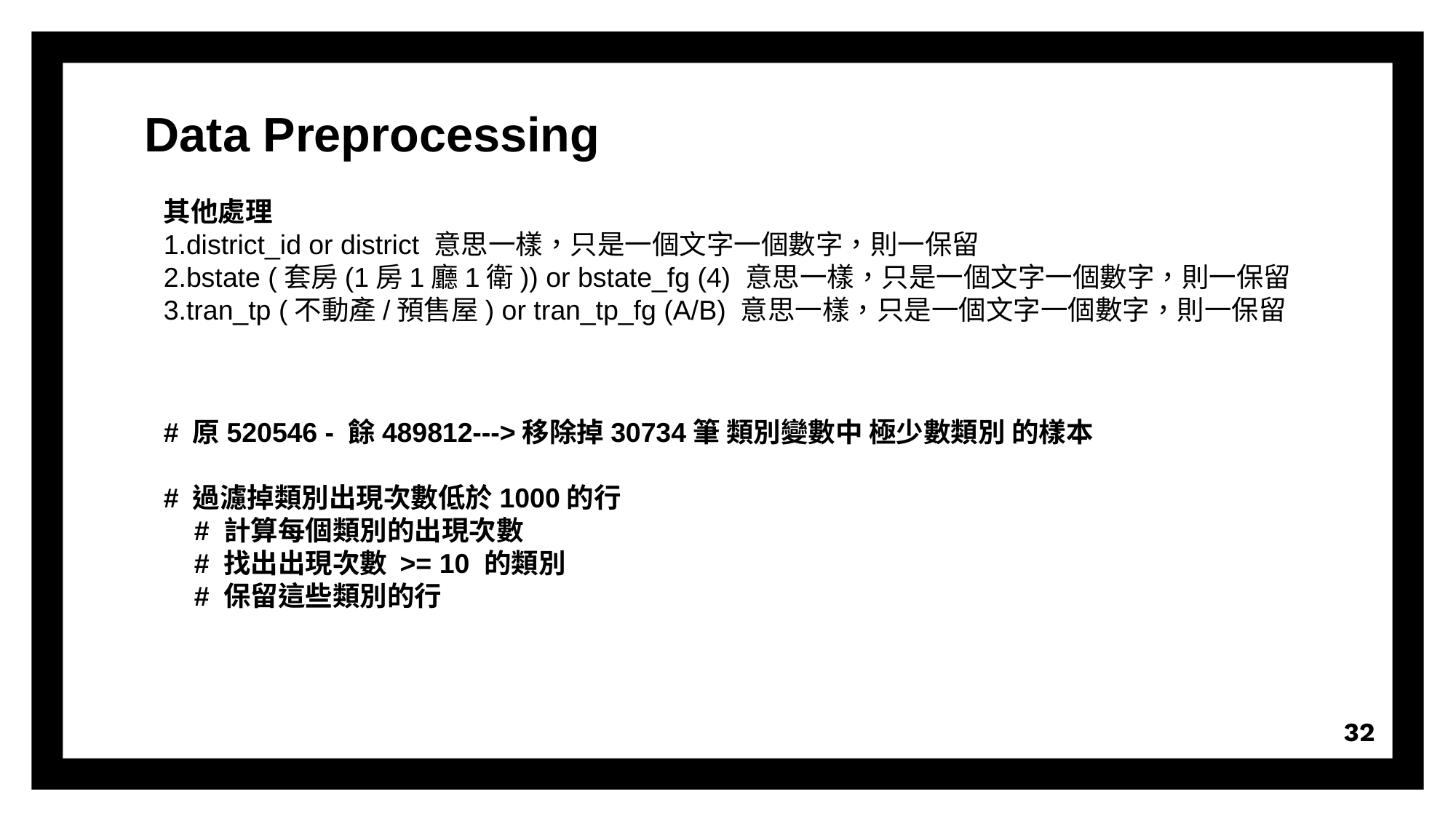

Data Preprocessing
其他處理
district_id or district 意思一樣，只是一個文字一個數字，則一保留
bstate (套房(1房1廳1衛)) or bstate_fg (4) 意思一樣，只是一個文字一個數字，則一保留
tran_tp (不動產/預售屋) or tran_tp_fg (A/B) 意思一樣，只是一個文字一個數字，則一保留
# 原520546 - 餘489812--->移除掉30734筆 類別變數中 極少數類別 的樣本

# 過濾掉類別出現次數低於1000的行
    # 計算每個類別的出現次數
    # 找出出現次數 >= 10 的類別
    # 保留這些類別的行
32